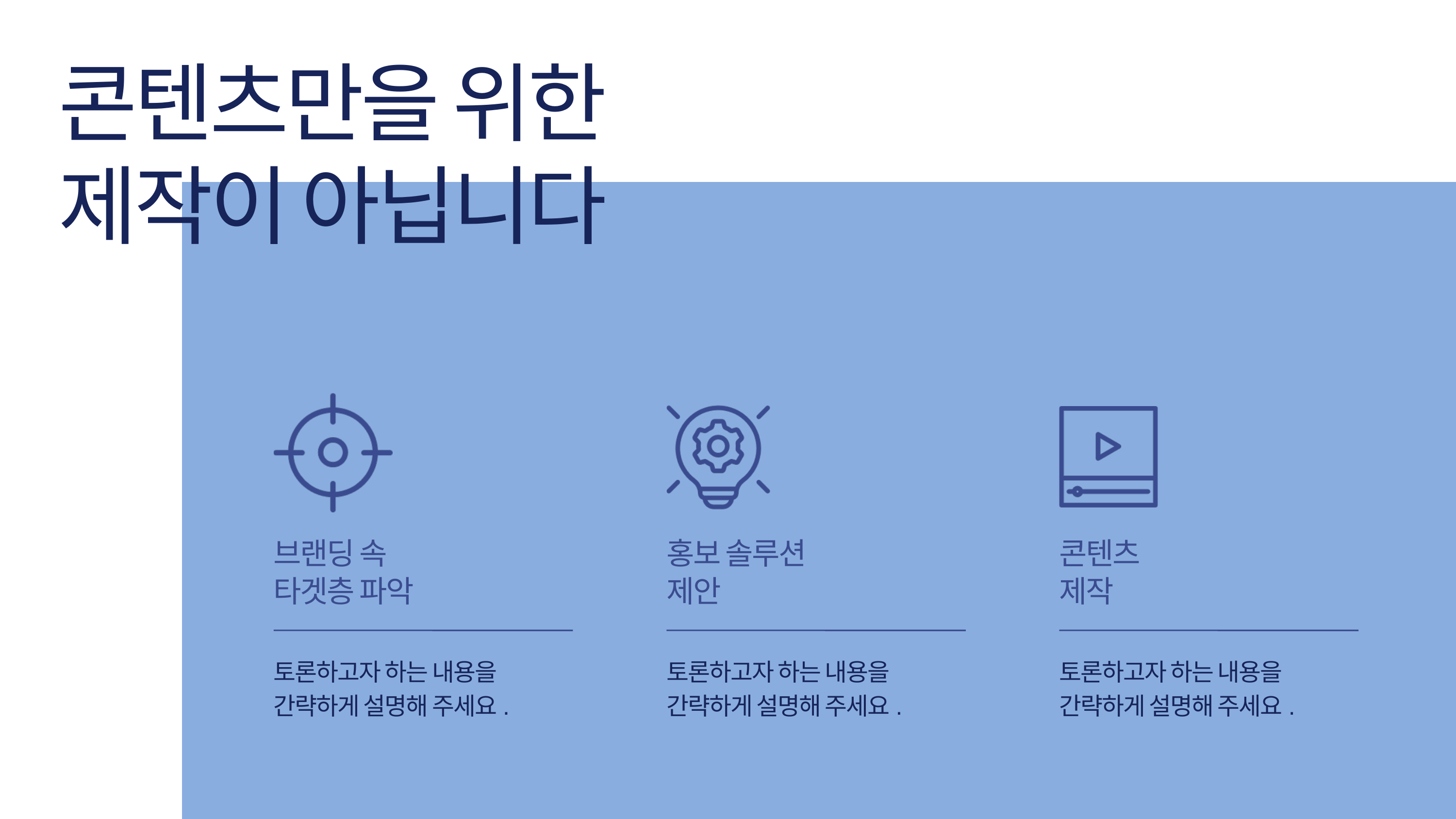

콘텐츠만을 위한
제작이 아닙니다

브랜딩 속
타겟층 파악
홍보 솔루션
제안
콘텐츠
제작

토론하고자 하는 내용을
간략하게 설명해 주세요.
토론하고자 하는 내용을
간략하게 설명해 주세요.
토론하고자 하는 내용을
간략하게 설명해 주세요.